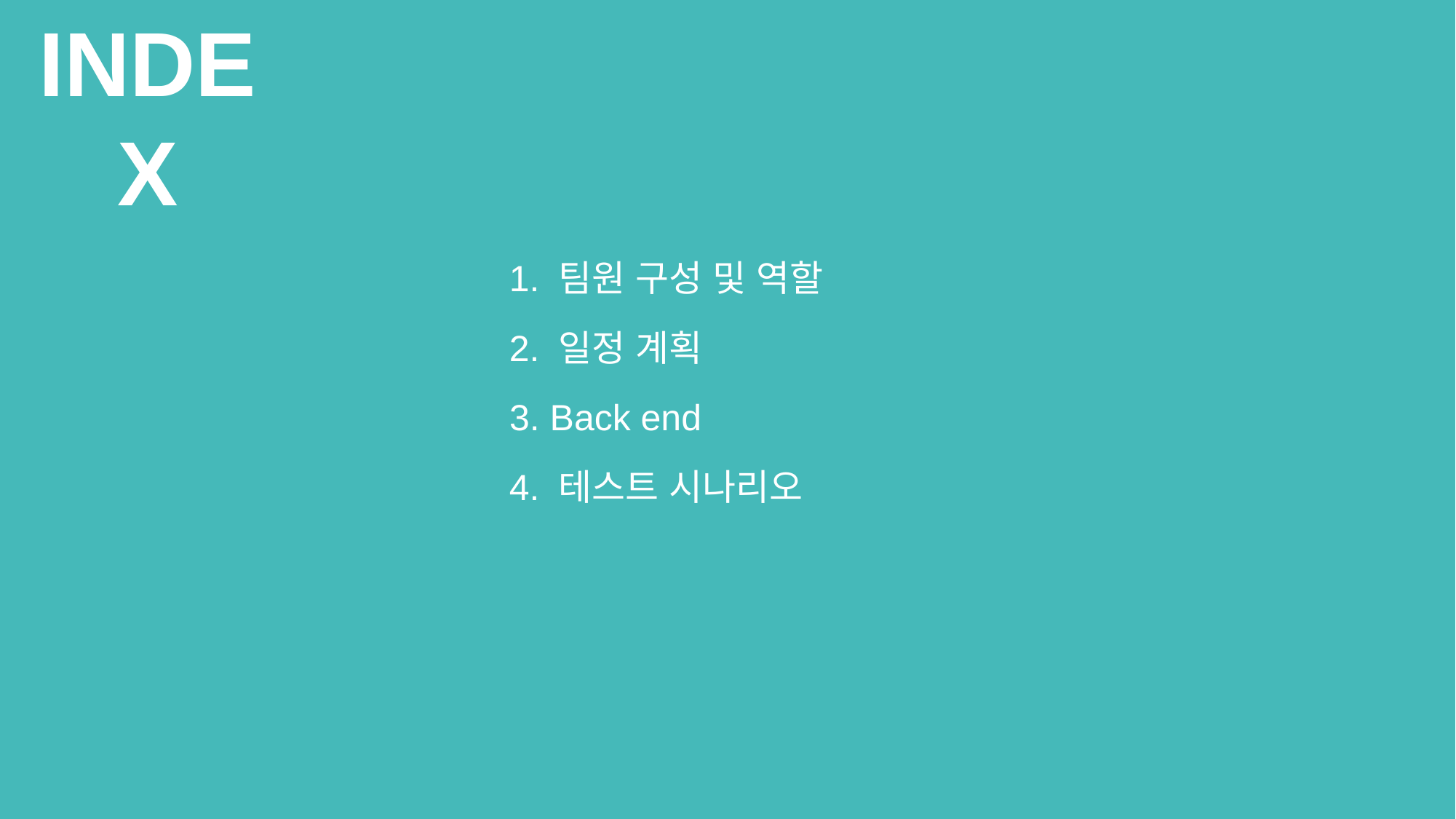

INDEX
1. 팀원 구성 및 역할
2. 일정 계획
3. Back end
4. 테스트 시나리오